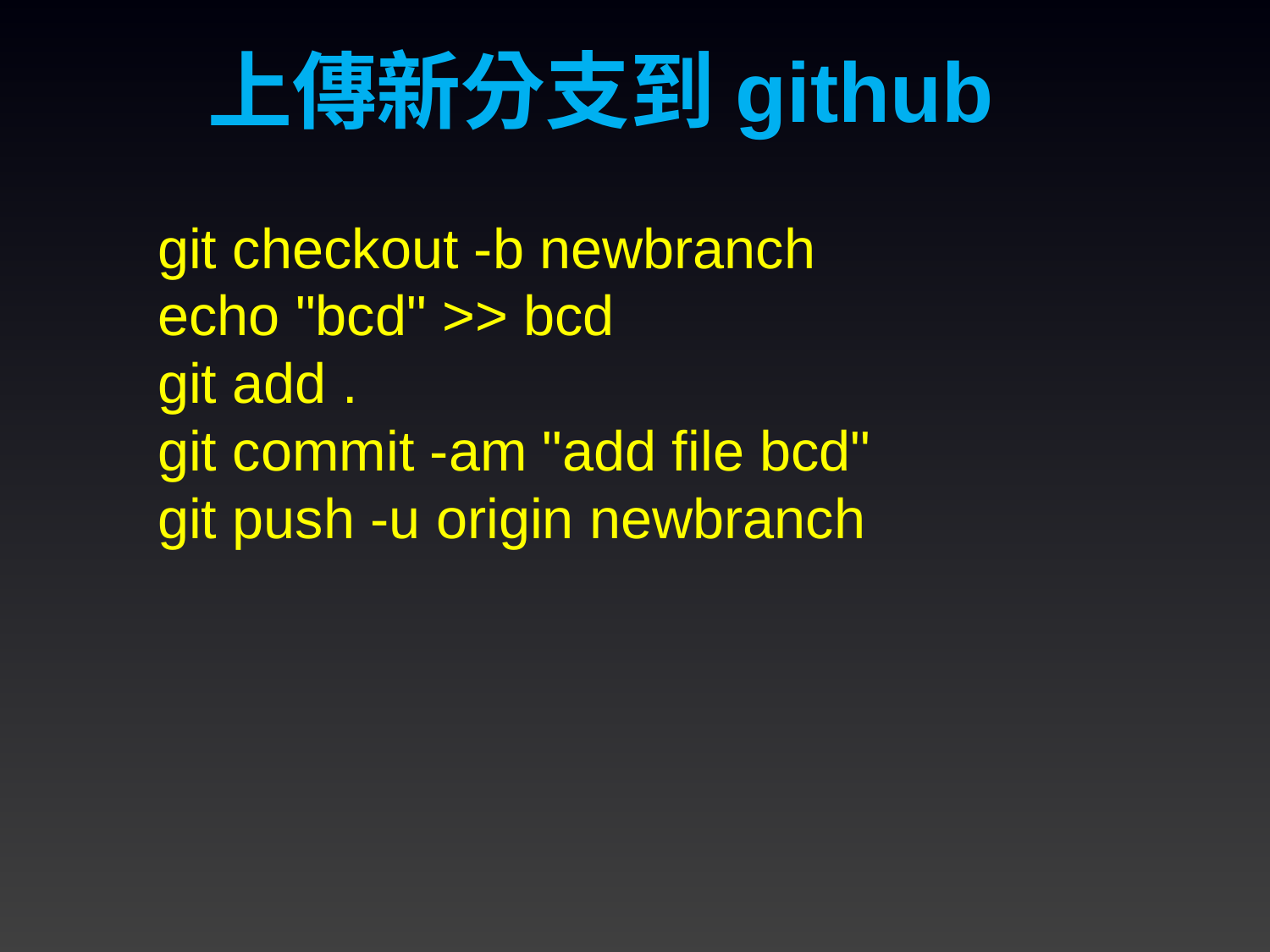

上傳新分支到github
git checkout -b newbranch
echo "bcd" >> bcd
git add .
git commit -am "add file bcd"
git push -u origin newbranch